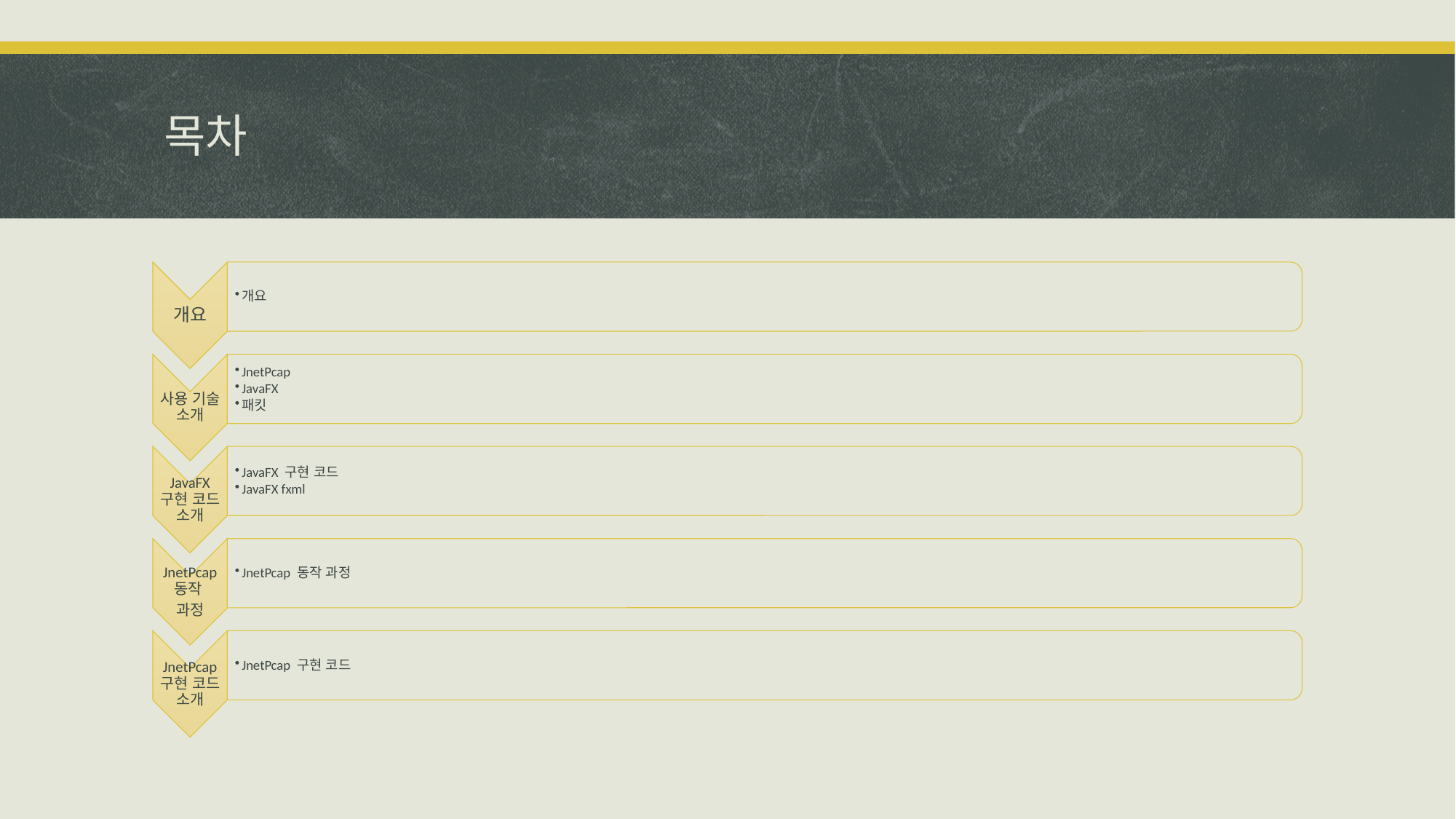

# 목차
개요
개요
사용 기술 소개
JnetPcap
JavaFX
패킷
JavaFX 구현 코드 소개
JavaFX 구현 코드
JavaFX fxml
JnetPcap 동작
과정
JnetPcap 동작 과정
JnetPcap 구현 코드 소개
JnetPcap 구현 코드